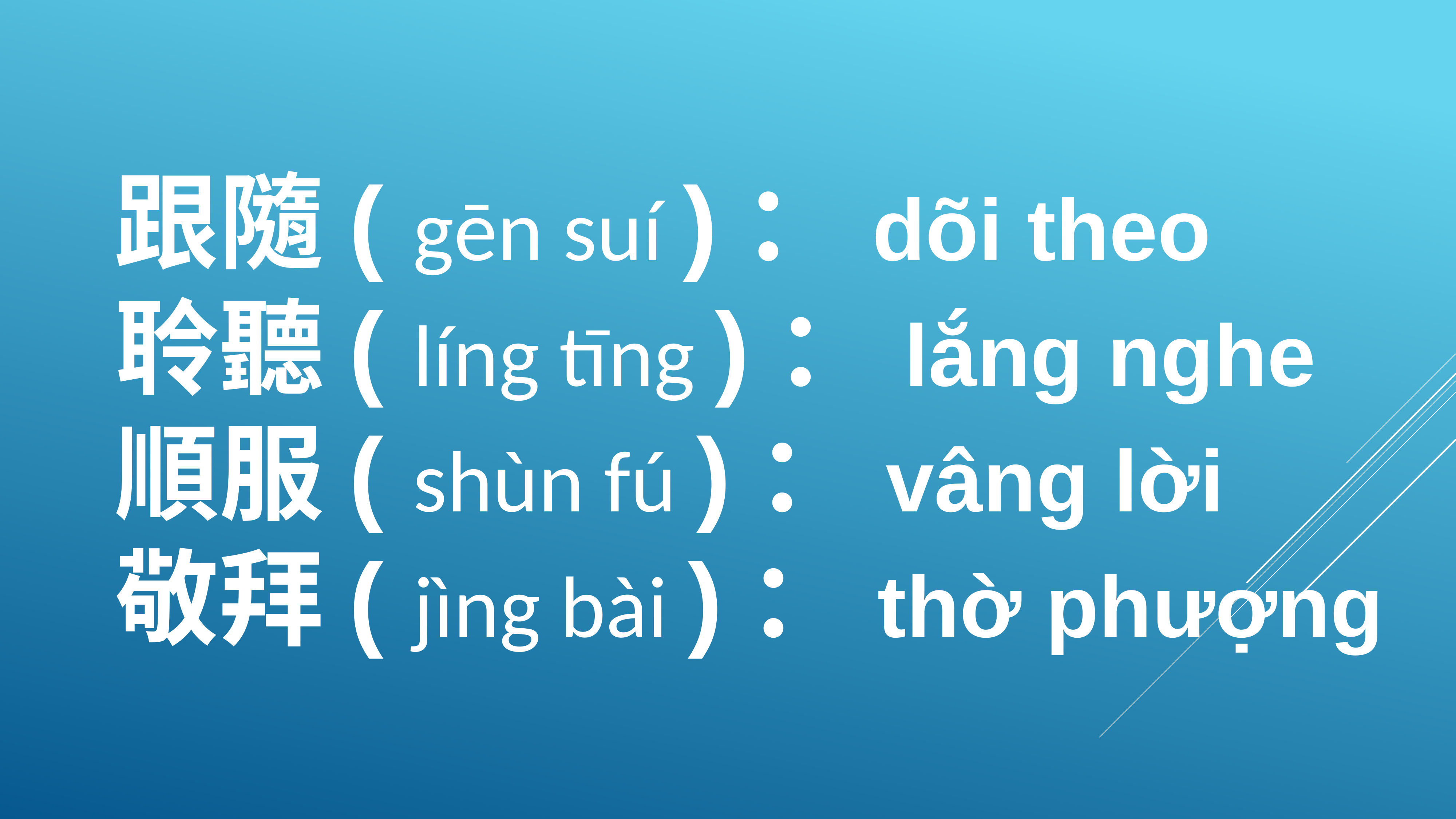

跟隨( gēn suí )：dõi theo
聆聽( líng tīng )：lắng nghe
順服( shùn fú )：vâng lời
敬拜( jìng bài )：thờ phượng